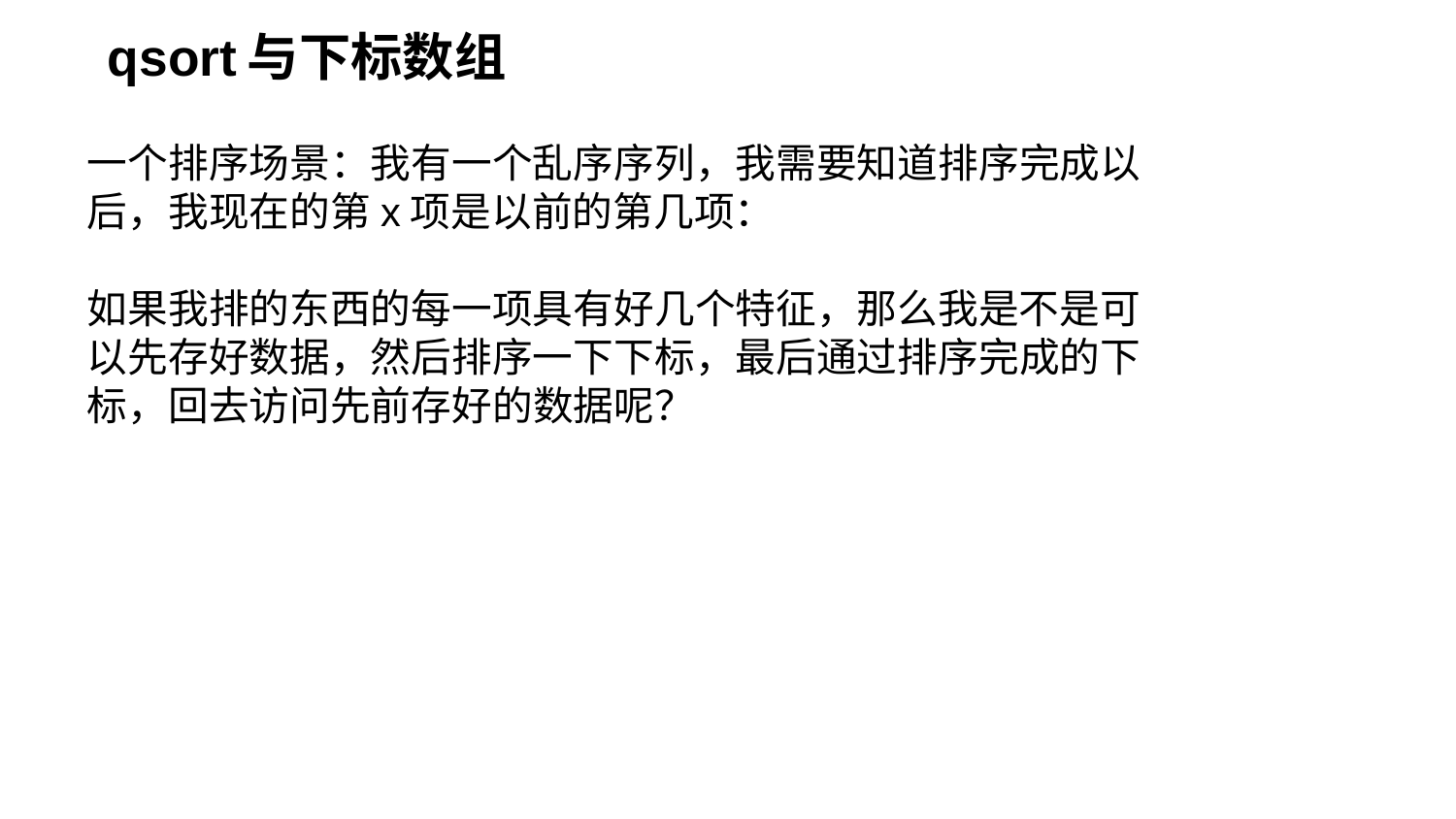

# qsort与下标数组
一个排序场景：我有一个乱序序列，我需要知道排序完成以后，我现在的第x项是以前的第几项：

如果我排的东西的每一项具有好几个特征，那么我是不是可以先存好数据，然后排序一下下标，最后通过排序完成的下标，回去访问先前存好的数据呢？